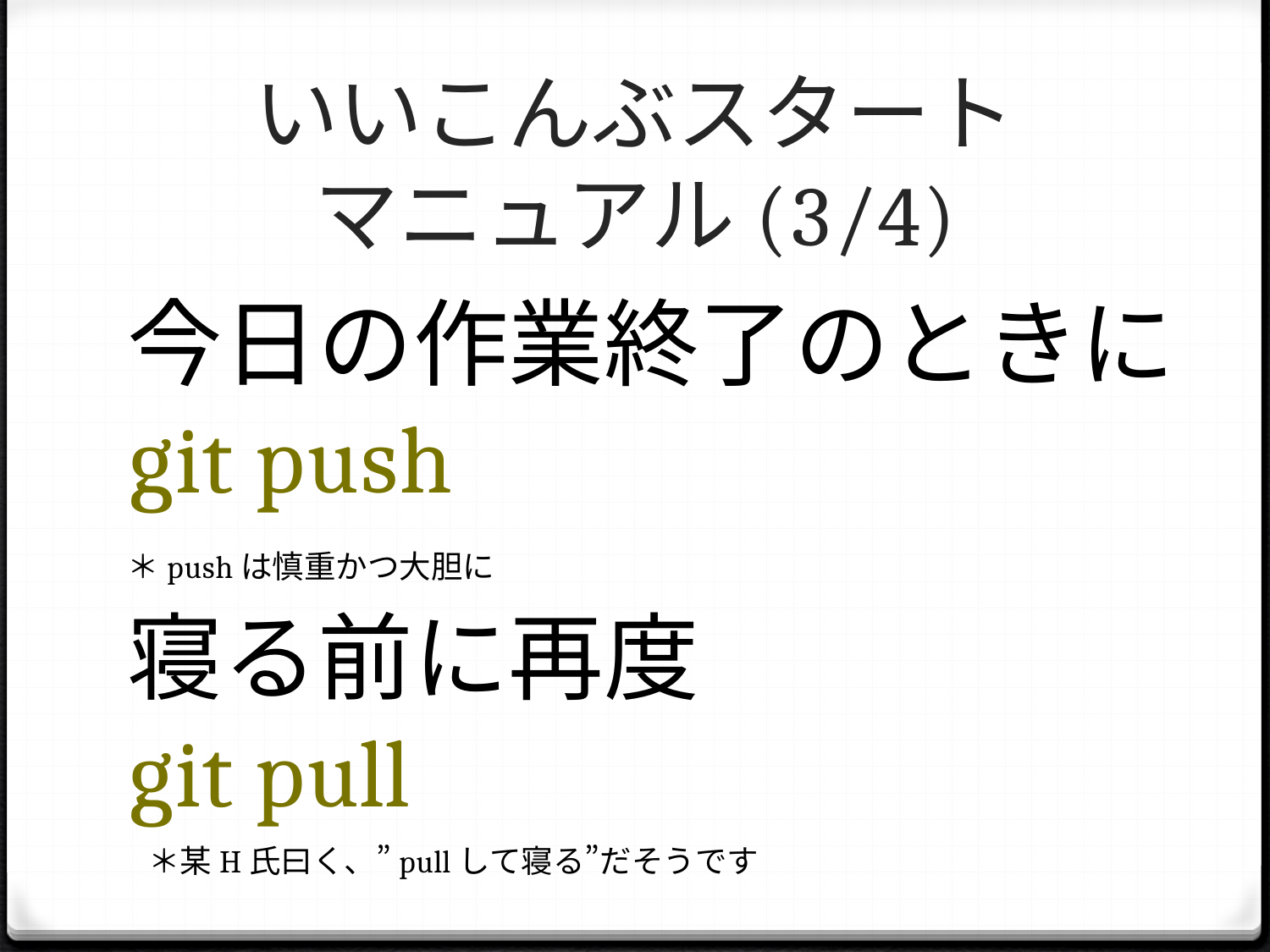

# いいこんぶスタート マニュアル(3/4)
今日の作業終了のときに
git push
＊pushは慎重かつ大胆に
寝る前に再度
git pull
＊某H氏曰く、”pullして寝る”だそうです